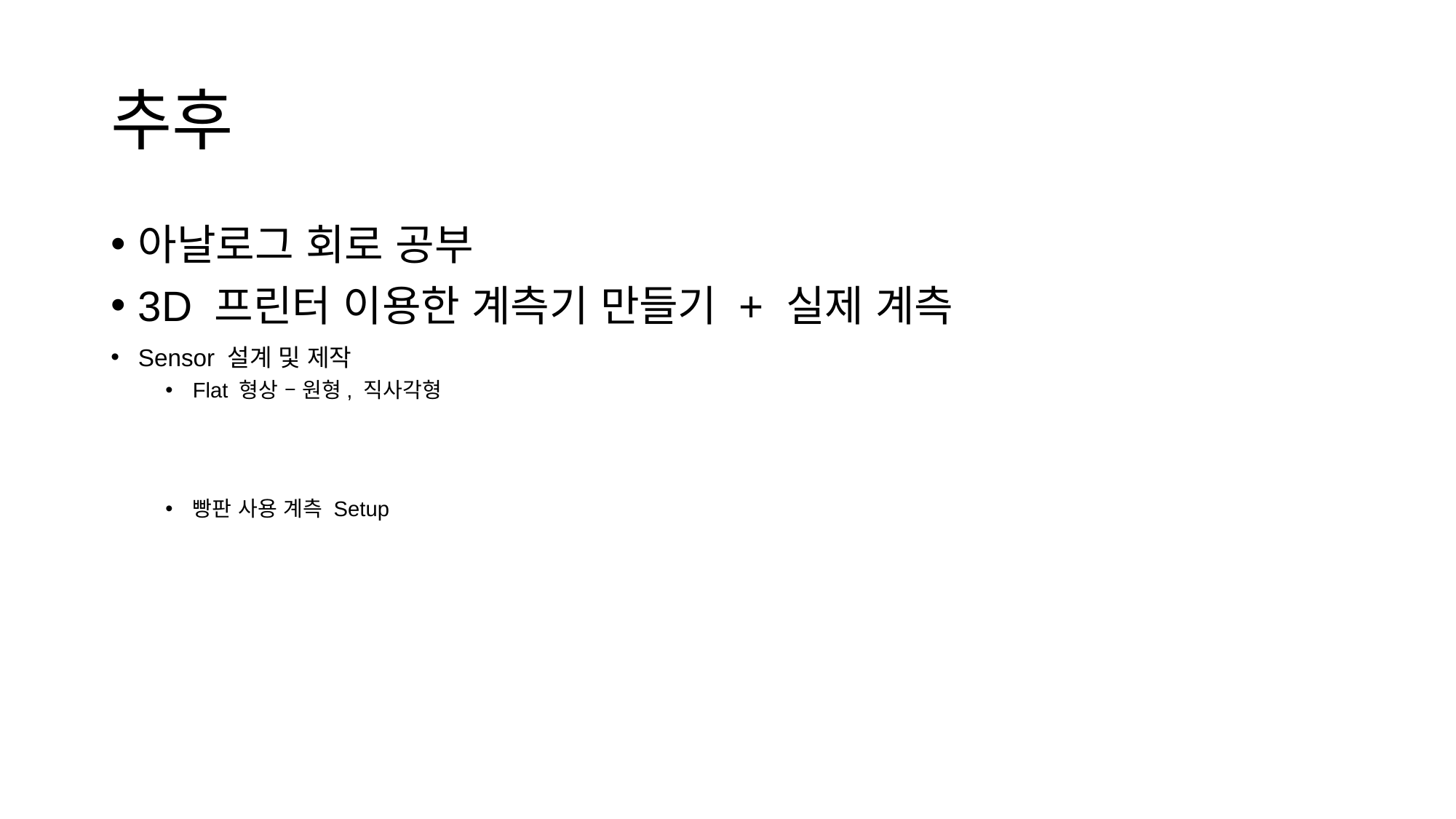

# 추후
아날로그 회로 공부
3D 프린터 이용한 계측기 만들기 + 실제 계측
Sensor 설계 및 제작
Flat 형상 – 원형, 직사각형

빵판 사용 계측 Setup